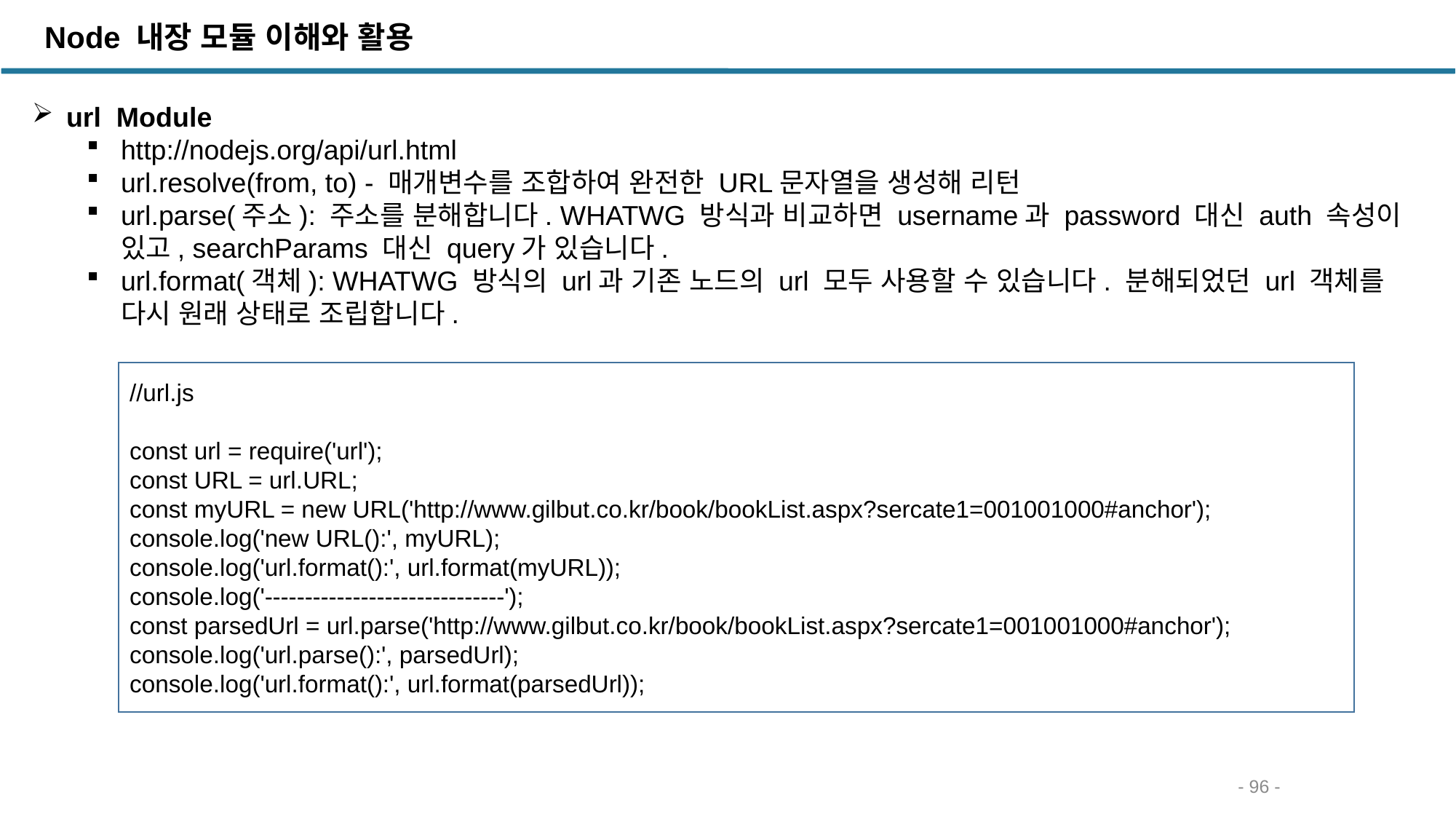

Node 내장 모듈 이해와 활용
url  Module
http://nodejs.org/api/url.html
url.resolve(from, to) - 매개변수를 조합하여 완전한 URL문자열을 생성해 리턴
url.parse(주소): 주소를 분해합니다. WHATWG 방식과 비교하면 username과 password 대신 auth 속성이 있고, searchParams 대신 query가 있습니다.
url.format(객체): WHATWG 방식의 url과 기존 노드의 url 모두 사용할 수 있습니다. 분해되었던 url 객체를 다시 원래 상태로 조립합니다.
//url.js

const url = require('url');
const URL = url.URL;
const myURL = new URL('http://www.gilbut.co.kr/book/bookList.aspx?sercate1=001001000#anchor');
console.log('new URL():', myURL);
console.log('url.format():', url.format(myURL));
console.log('------------------------------');
const parsedUrl = url.parse('http://www.gilbut.co.kr/book/bookList.aspx?sercate1=001001000#anchor');
console.log('url.parse():', parsedUrl);
console.log('url.format():', url.format(parsedUrl));
- 96 -